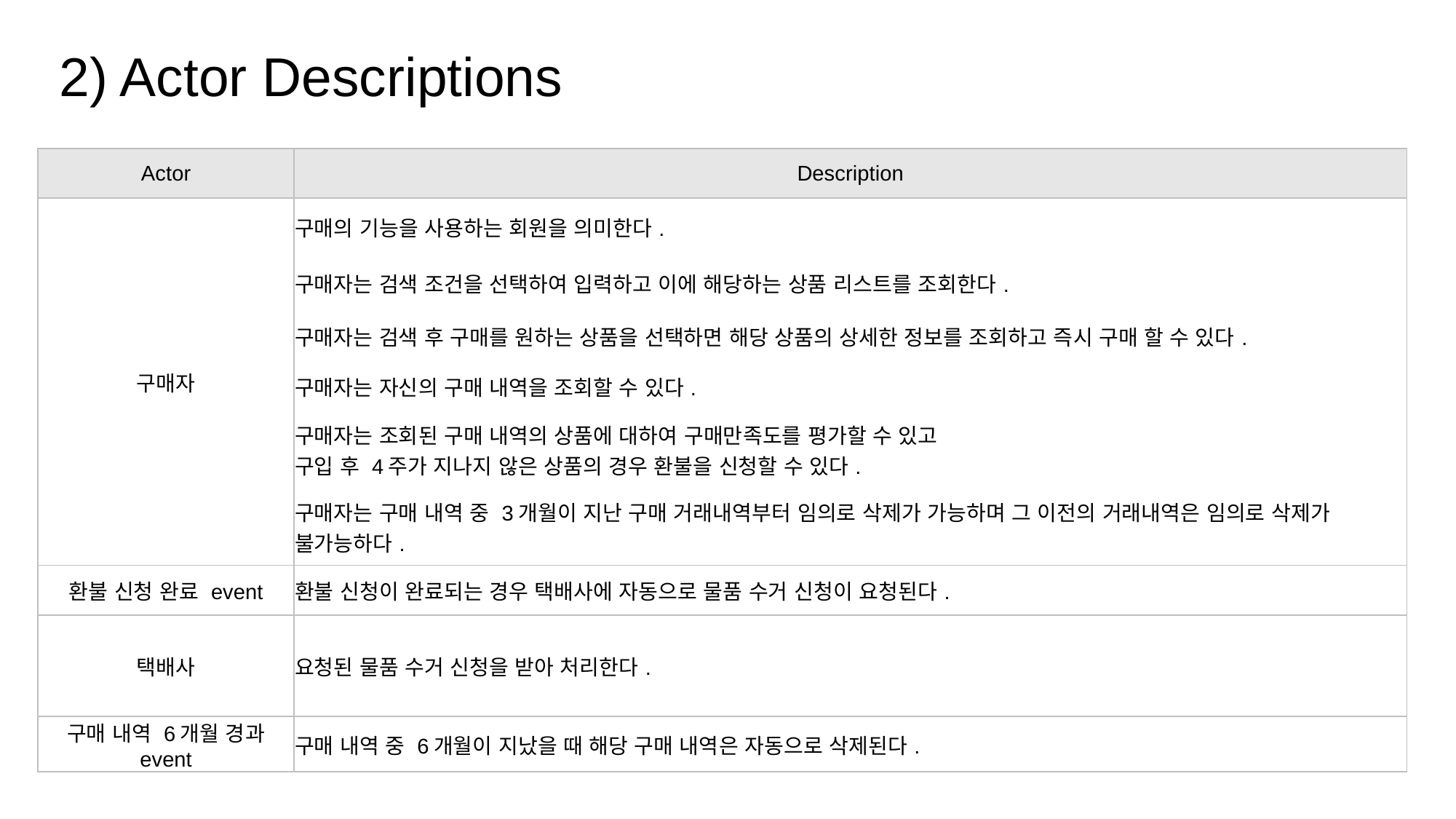

# 2) Actor Descriptions
| Actor | Description |
| --- | --- |
| 구매자 | 구매의 기능을 사용하는 회원을 의미한다. |
|  | 구매자는 검색 조건을 선택하여 입력하고 이에 해당하는 상품 리스트를 조회한다. |
|  | 구매자는 검색 후 구매를 원하는 상품을 선택하면 해당 상품의 상세한 정보를 조회하고 즉시 구매 할 수 있다. |
|  | 구매자는 자신의 구매 내역을 조회할 수 있다. |
|  | 구매자는 조회된 구매 내역의 상품에 대하여 구매만족도를 평가할 수 있고 구입 후 4주가 지나지 않은 상품의 경우 환불을 신청할 수 있다. |
|  | 구매자는 구매 내역 중 3개월이 지난 구매 거래내역부터 임의로 삭제가 가능하며 그 이전의 거래내역은 임의로 삭제가 불가능하다. |
| 환불 신청 완료 event | 환불 신청이 완료되는 경우 택배사에 자동으로 물품 수거 신청이 요청된다. |
| 택배사 | 요청된 물품 수거 신청을 받아 처리한다. |
| 구매 내역 6개월 경과 event | 구매 내역 중 6개월이 지났을 때 해당 구매 내역은 자동으로 삭제된다. |